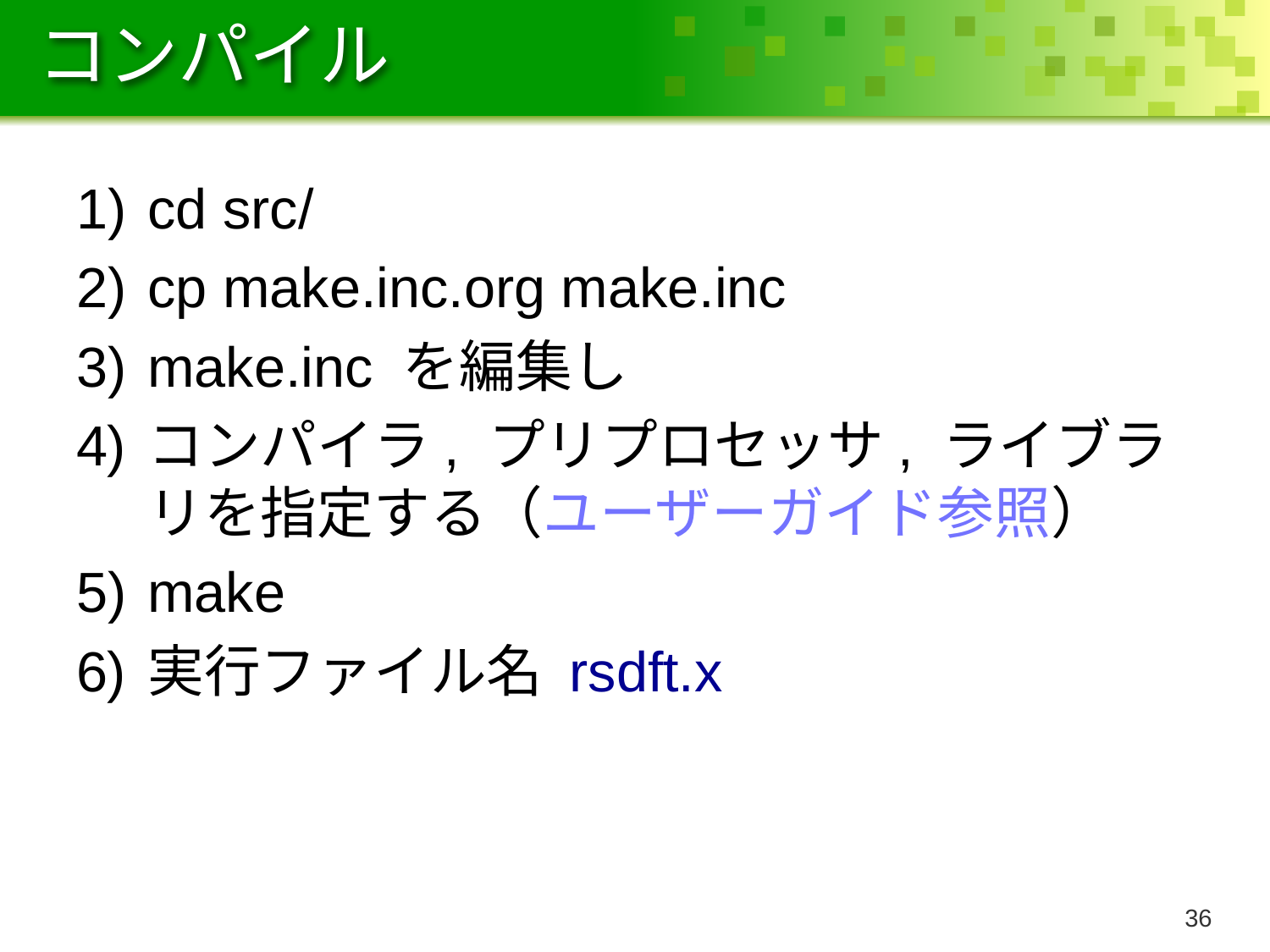

# コンパイル
cd src/
cp make.inc.org make.inc
make.inc を編集し
コンパイラ, プリプロセッサ, ライブラリを指定する（ユーザーガイド参照）
make
実行ファイル名 rsdft.x
36